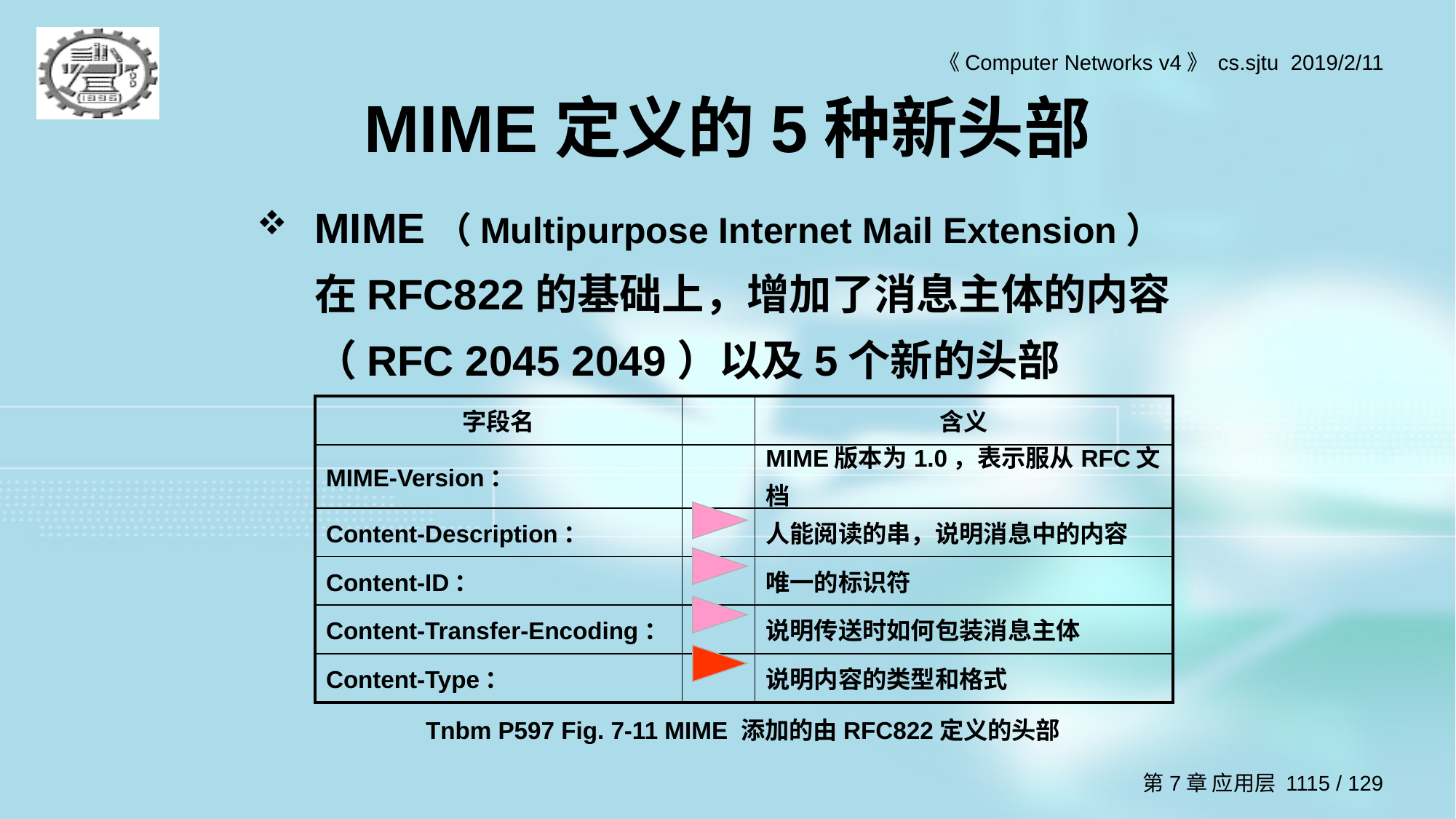

# MIME定义的5种新头部
MIME（Multipurpose Internet Mail Extension）在RFC822的基础上，增加了消息主体的内容（RFC 2045 2049）以及5个新的头部
| 字段名 |  | 含义 |
| --- | --- | --- |
| MIME-Version： |  | MIME版本为1.0，表示服从RFC文档 |
| Content-Description： |  | 人能阅读的串，说明消息中的内容 |
| Content-ID： |  | 唯一的标识符 |
| Content-Transfer-Encoding： |  | 说明传送时如何包装消息主体 |
| Content-Type： |  | 说明内容的类型和格式 |

Tnbm P597 Fig. 7-11 MIME 添加的由RFC822定义的头部